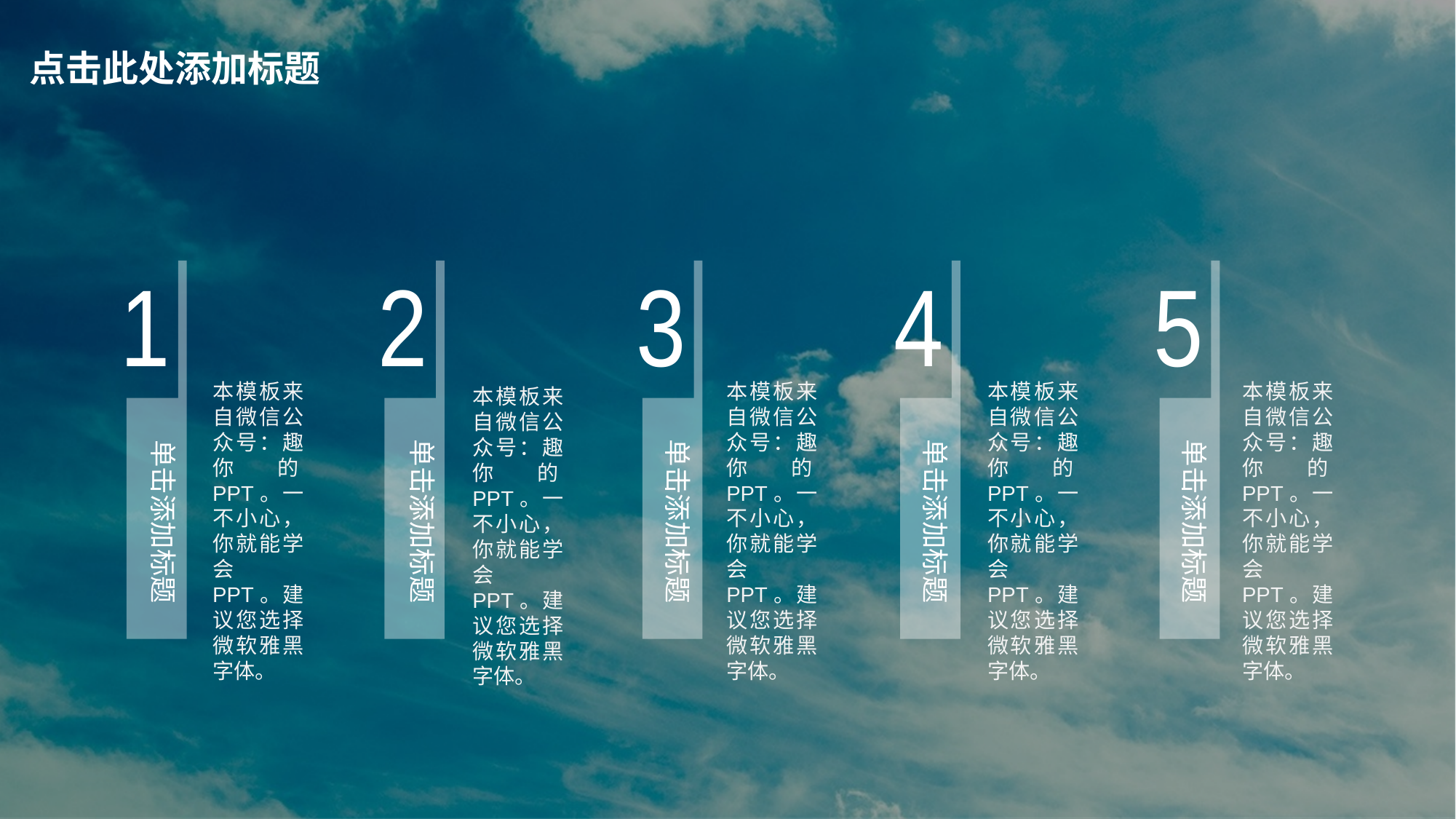

点击此处添加标题
1
2
3
4
5

本模板来自微信公众号：趣你的PPT。一不小心，你就能学会PPT。建议您选择微软雅黑字体。
本模板来自微信公众号：趣你的PPT。一不小心，你就能学会PPT。建议您选择微软雅黑字体。
本模板来自微信公众号：趣你的PPT。一不小心，你就能学会PPT。建议您选择微软雅黑字体。
本模板来自微信公众号：趣你的PPT。一不小心，你就能学会PPT。建议您选择微软雅黑字体。
本模板来自微信公众号：趣你的PPT。一不小心，你就能学会PPT。建议您选择微软雅黑字体。
单击添加标题
单击添加标题
单击添加标题
单击添加标题
单击添加标题